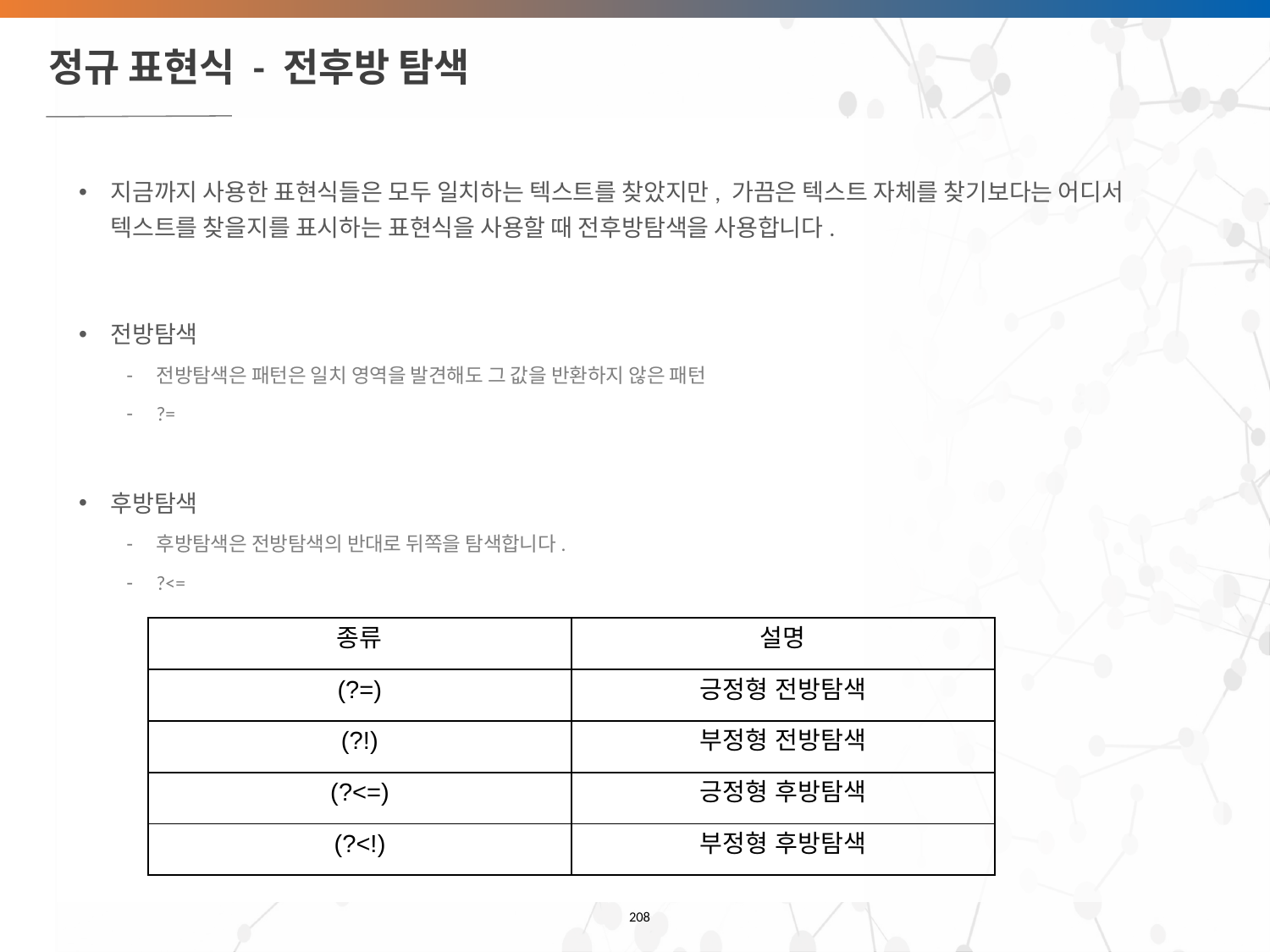

# 정규 표현식 - 전후방 탐색
지금까지 사용한 표현식들은 모두 일치하는 텍스트를 찾았지만, 가끔은 텍스트 자체를 찾기보다는 어디서 텍스트를 찾을지를 표시하는 표현식을 사용할 때 전후방탐색을 사용합니다.

전방탐색
전방탐색은 패턴은 일치 영역을 발견해도 그 값을 반환하지 않은 패턴
?=

후방탐색
후방탐색은 전방탐색의 반대로 뒤쪽을 탐색합니다.
?<=
| 종류 | 설명 |
| --- | --- |
| (?=) | 긍정형 전방탐색 |
| (?!) | 부정형 전방탐색 |
| (?<=) | 긍정형 후방탐색 |
| (?<!) | 부정형 후방탐색 |
208